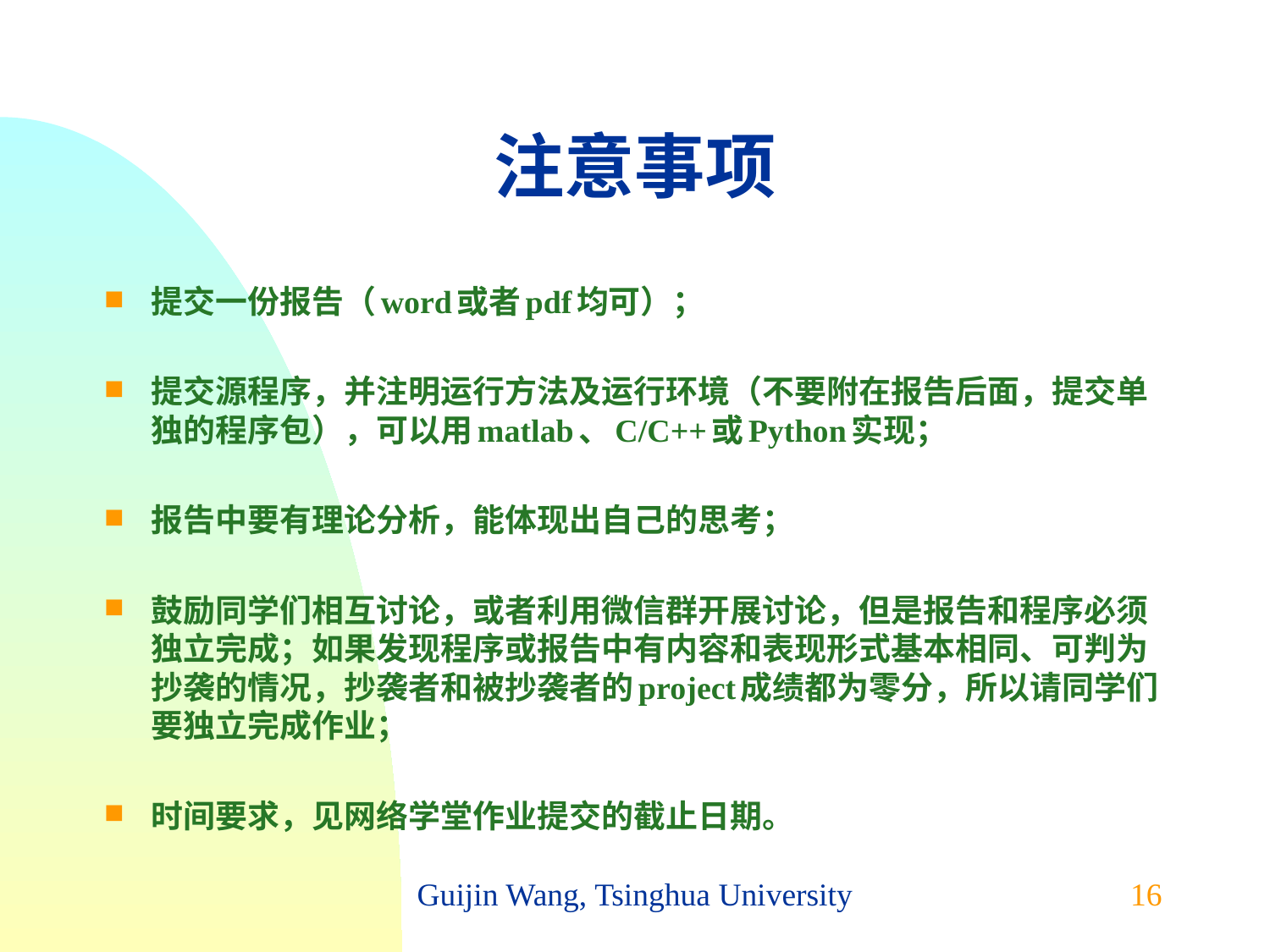

# 注意事项
提交一份报告（word或者pdf均可）；

提交源程序，并注明运行方法及运行环境（不要附在报告后面，提交单独的程序包），可以用matlab、C/C++或Python实现；

报告中要有理论分析，能体现出自己的思考；

鼓励同学们相互讨论，或者利用微信群开展讨论，但是报告和程序必须独立完成；如果发现程序或报告中有内容和表现形式基本相同、可判为抄袭的情况，抄袭者和被抄袭者的project成绩都为零分，所以请同学们要独立完成作业；

时间要求，见网络学堂作业提交的截止日期。

Guijin Wang, Tsinghua University
16